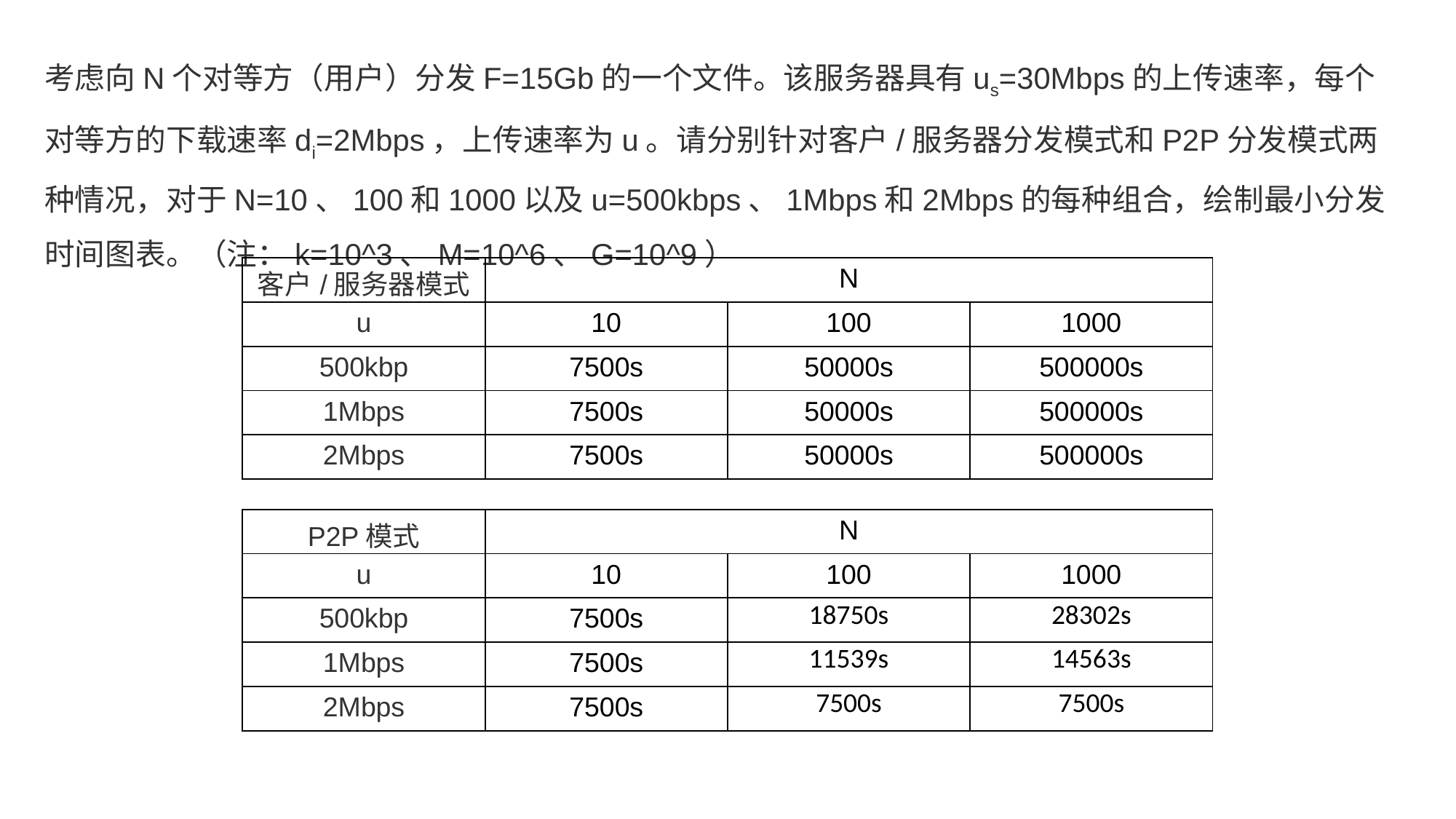

考虑向N个对等方（用户）分发F=15Gb的一个文件。该服务器具有us=30Mbps的上传速率，每个对等方的下载速率di=2Mbps，上传速率为u。请分别针对客户/服务器分发模式和P2P分发模式两种情况，对于N=10、100和1000以及u=500kbps、1Mbps和2Mbps的每种组合，绘制最小分发时间图表。（注：k=10^3、M=10^6、G=10^9）
| 客户/服务器模式 | N |  |  |
| --- | --- | --- | --- |
| u | 10 | 100 | 1000 |
| 500kbp | 7500s | 50000s | 500000s |
| 1Mbps | 7500s | 50000s | 500000s |
| 2Mbps | 7500s | 50000s | 500000s |
| P2P模式 | N |  |  |
| --- | --- | --- | --- |
| u | 10 | 100 | 1000 |
| 500kbp | 7500s | 18750s | 28302s |
| 1Mbps | 7500s | 11539s | 14563s |
| 2Mbps | 7500s | 7500s | 7500s |